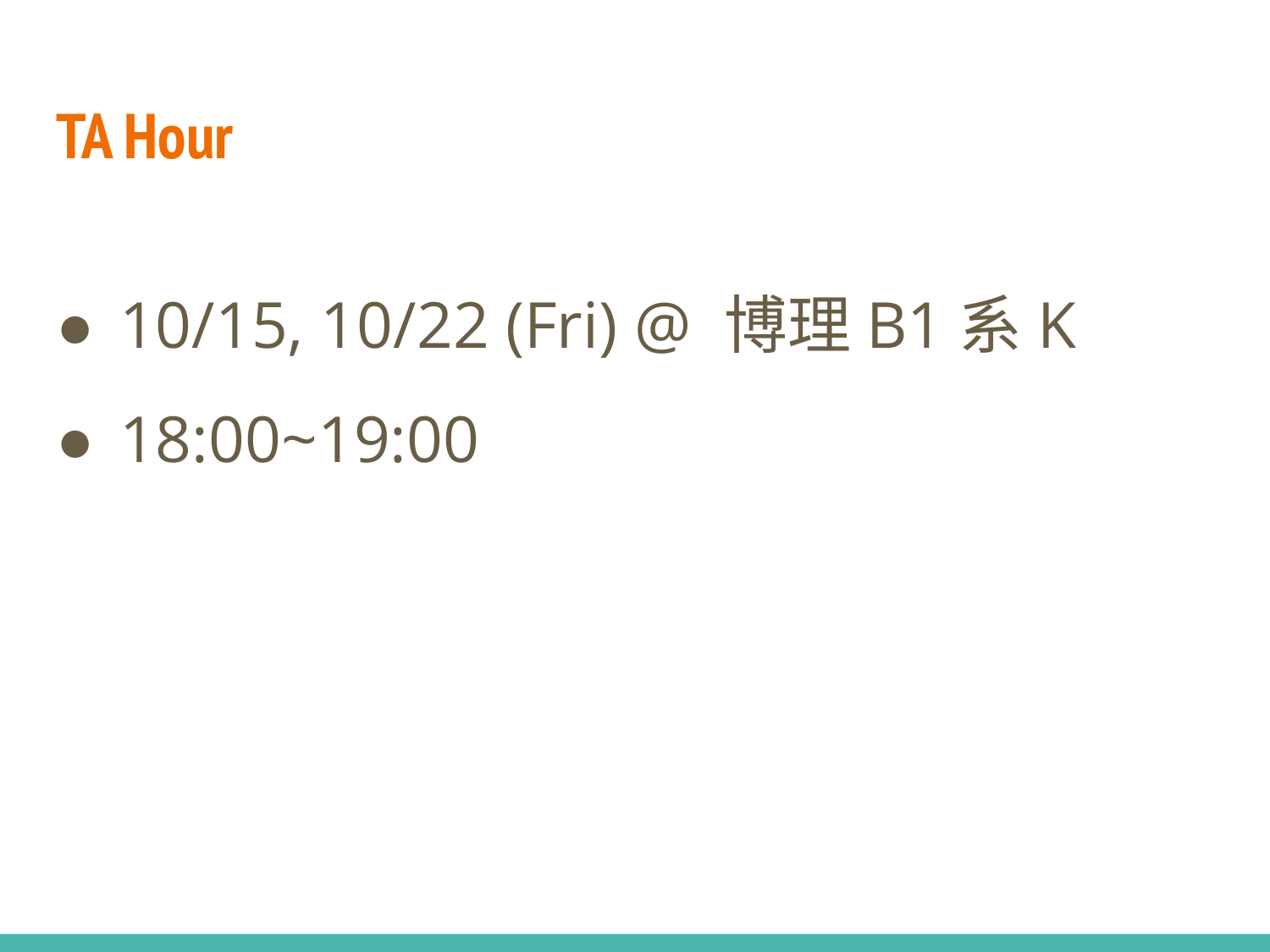

# TA Hour
10/15, 10/22 (Fri) @ 博理B1系K
18:00~19:00